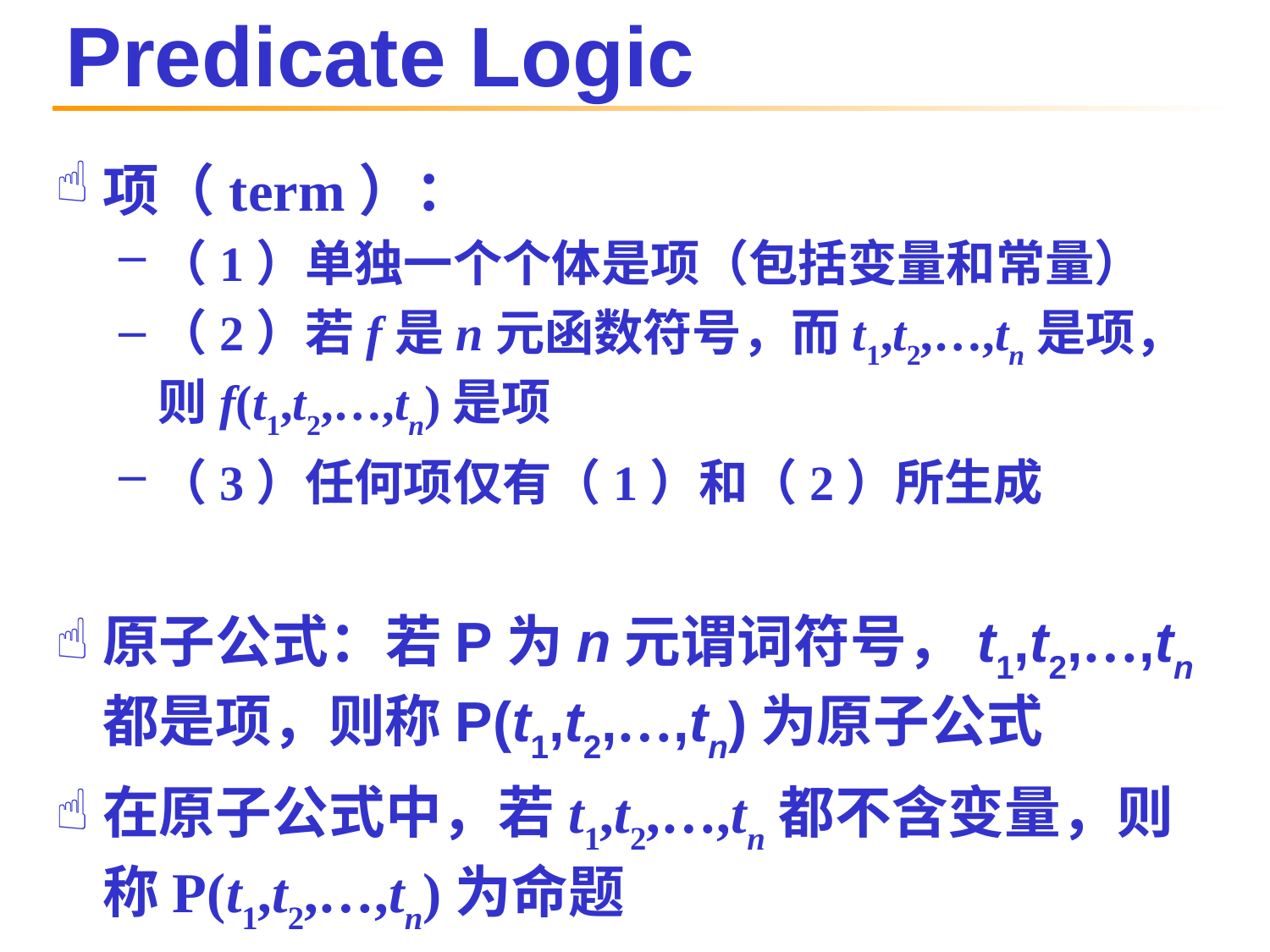

# Predicate Logic
项（term）：
（1）单独一个个体是项（包括变量和常量）
（2）若f是n元函数符号，而t1,t2,…,tn是项，则f(t1,t2,…,tn)是项
（3）任何项仅有（1）和（2）所生成

原子公式：若P为n元谓词符号，t1,t2,…,tn都是项，则称P(t1,t2,…,tn)为原子公式
在原子公式中，若t1,t2,…,tn都不含变量，则称P(t1,t2,…,tn)为命题